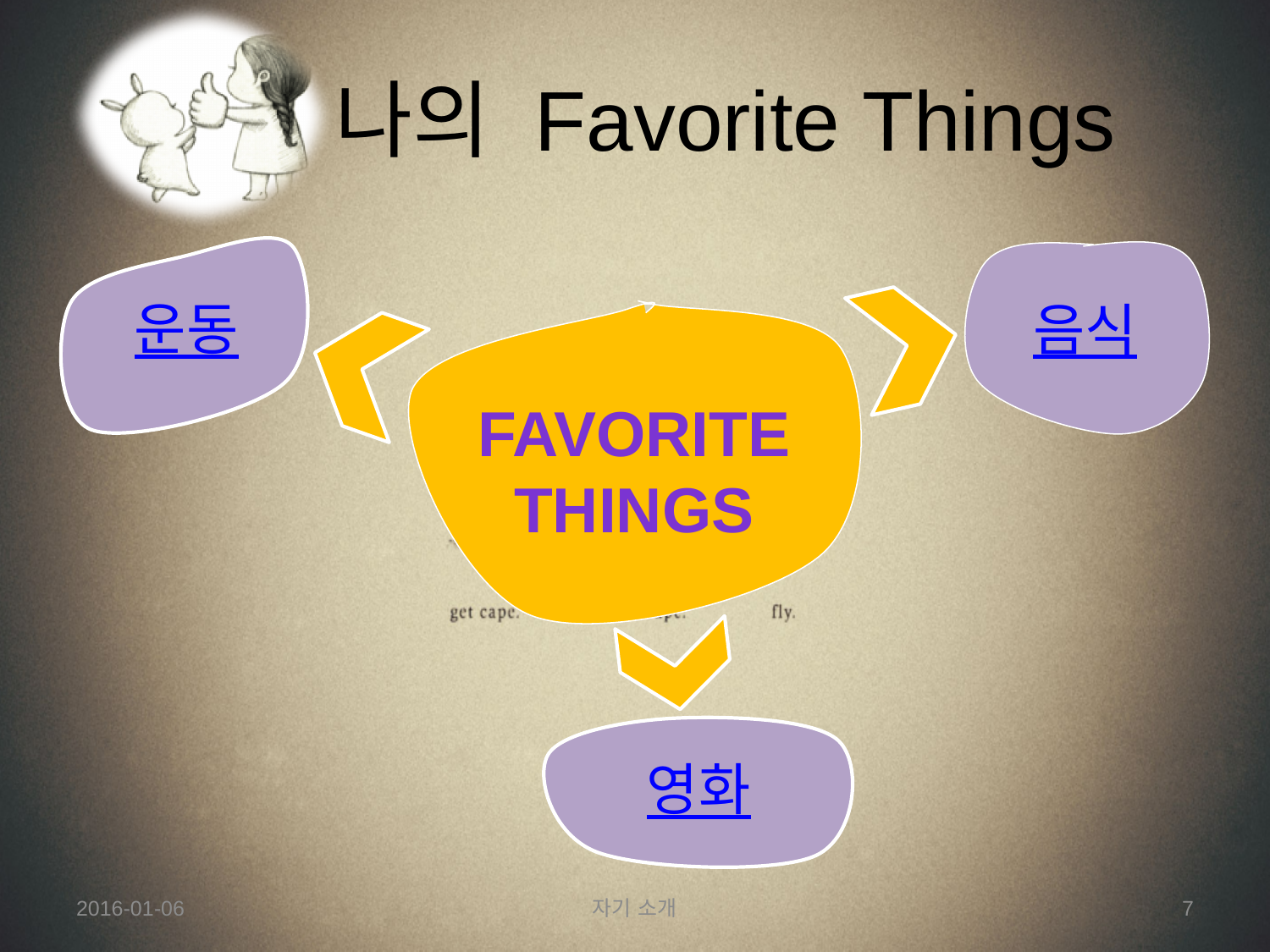

# 나의 Favorite Things
운동
음식

favorite things

영화
2016-01-06
자기 소개
7